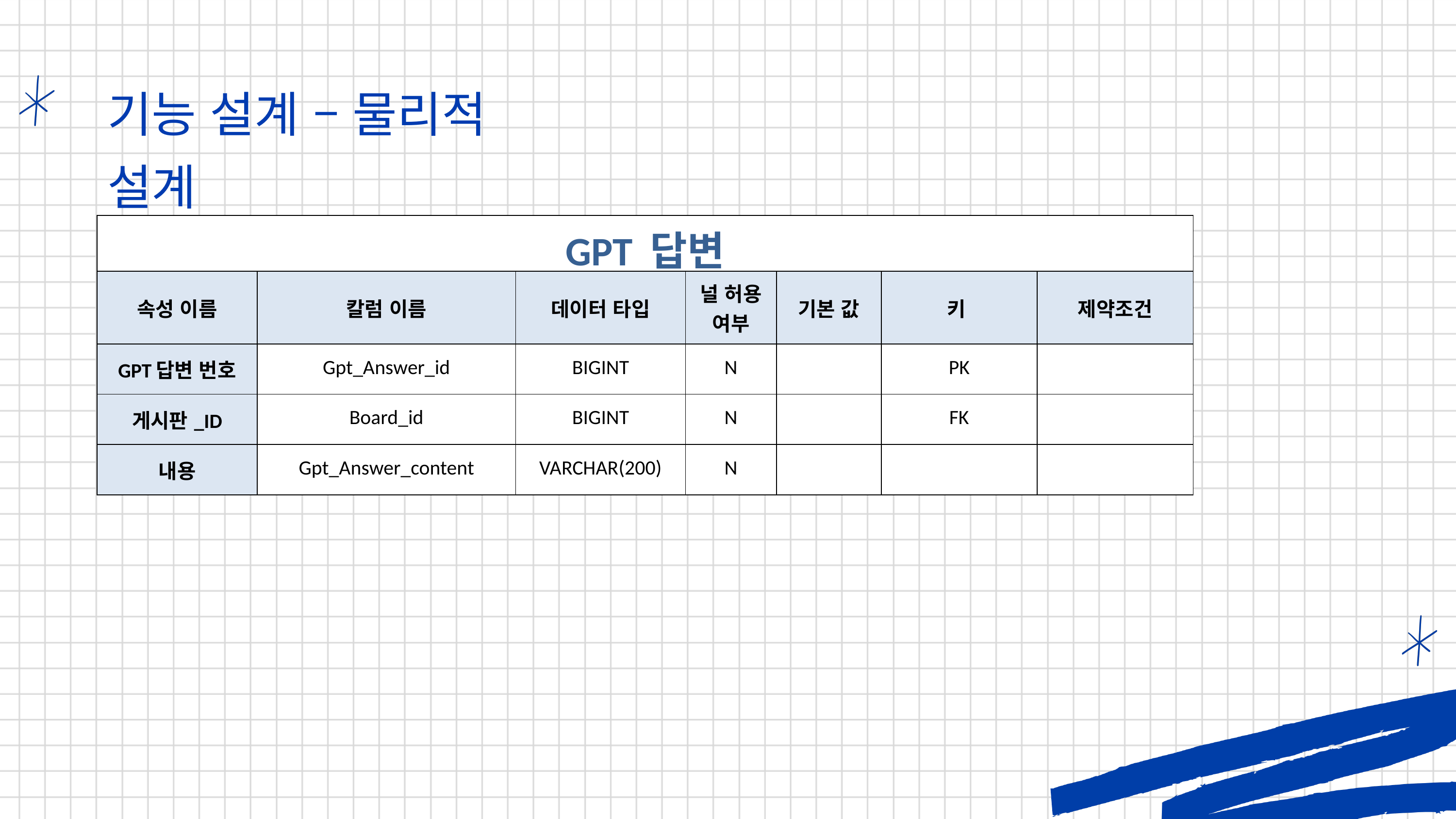

기능 설계 – 물리적 설계

| GPT 답변 |  |  |  |  |  |  |
| --- | --- | --- | --- | --- | --- | --- |
| 속성 이름 | 칼럼 이름 | 데이터 타입 | 널 허용 여부 | 기본 값 | 키 | 제약조건 |
| GPT답변 번호 | Gpt\_Answer\_id | BIGINT | N |  | PK |  |
| 게시판\_ID | Board\_id | BIGINT | N |  | FK |  |
| 내용 | Gpt\_Answer\_content | VARCHAR(200) | N |  |  |  |